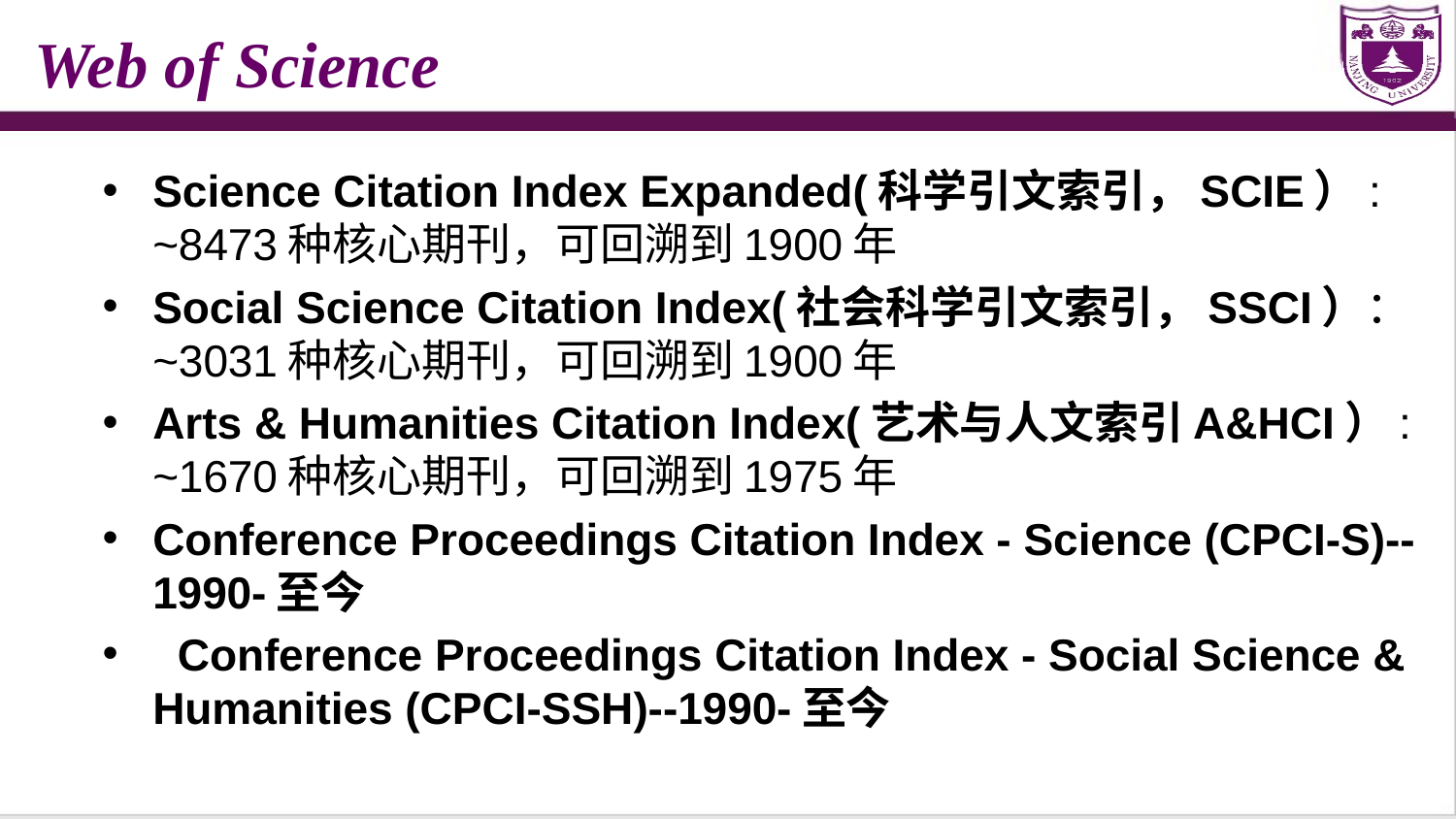

# Web of Science
Science Citation Index Expanded(科学引文索引，SCIE）: ~8473种核心期刊，可回溯到1900年
Social Science Citation Index(社会科学引文索引，SSCI）：    ~3031种核心期刊，可回溯到1900年
Arts & Humanities Citation Index(艺术与人文索引A&HCI）: ~1670种核心期刊，可回溯到1975年
Conference Proceedings Citation Index - Science (CPCI-S)--1990-至今
  Conference Proceedings Citation Index - Social Science & Humanities (CPCI-SSH)--1990-至今